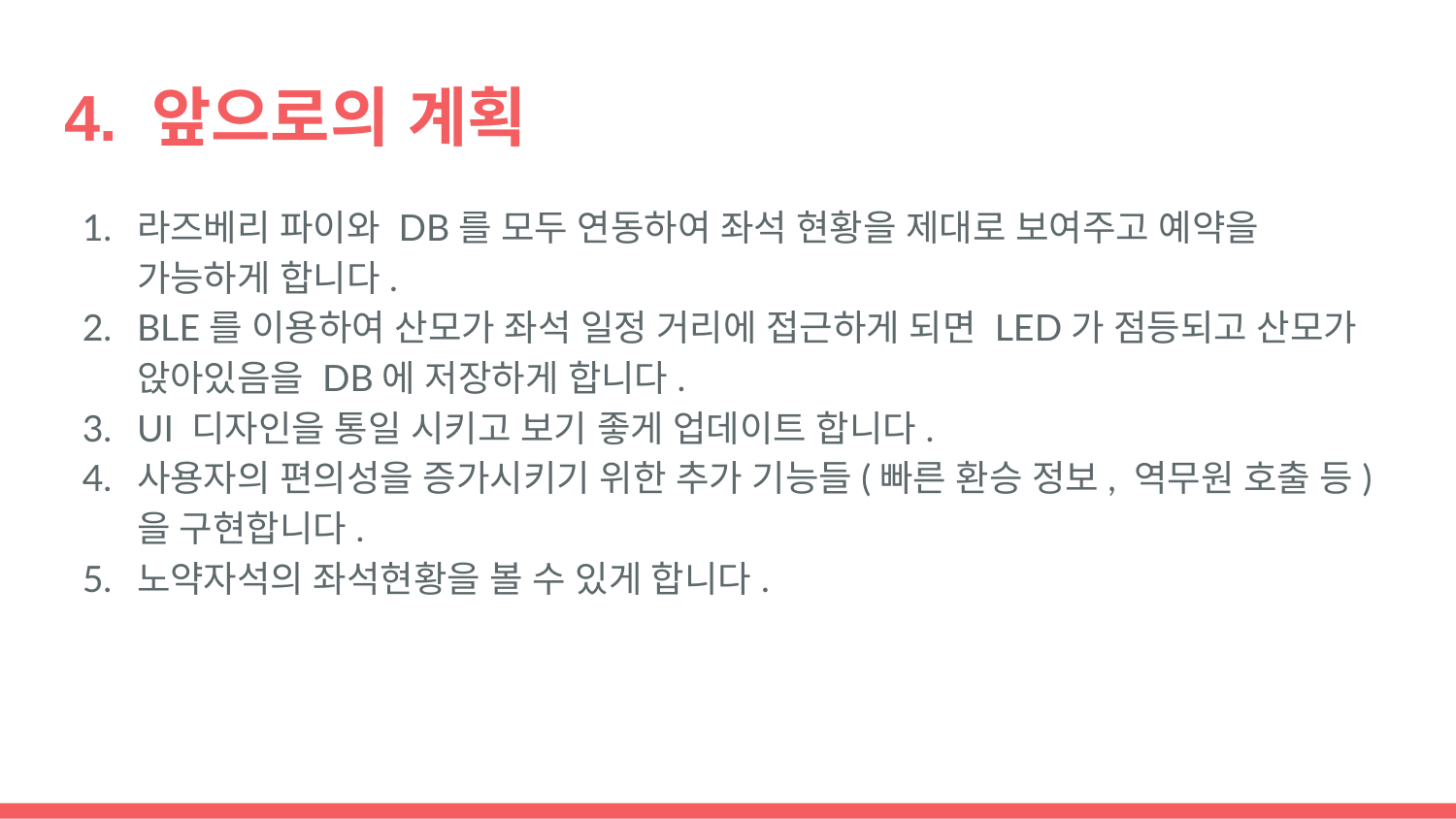

# 4. 앞으로의 계획
라즈베리 파이와 DB를 모두 연동하여 좌석 현황을 제대로 보여주고 예약을 가능하게 합니다.
BLE를 이용하여 산모가 좌석 일정 거리에 접근하게 되면 LED가 점등되고 산모가 앉아있음을 DB에 저장하게 합니다.
UI 디자인을 통일 시키고 보기 좋게 업데이트 합니다.
사용자의 편의성을 증가시키기 위한 추가 기능들(빠른 환승 정보, 역무원 호출 등)을 구현합니다.
노약자석의 좌석현황을 볼 수 있게 합니다.